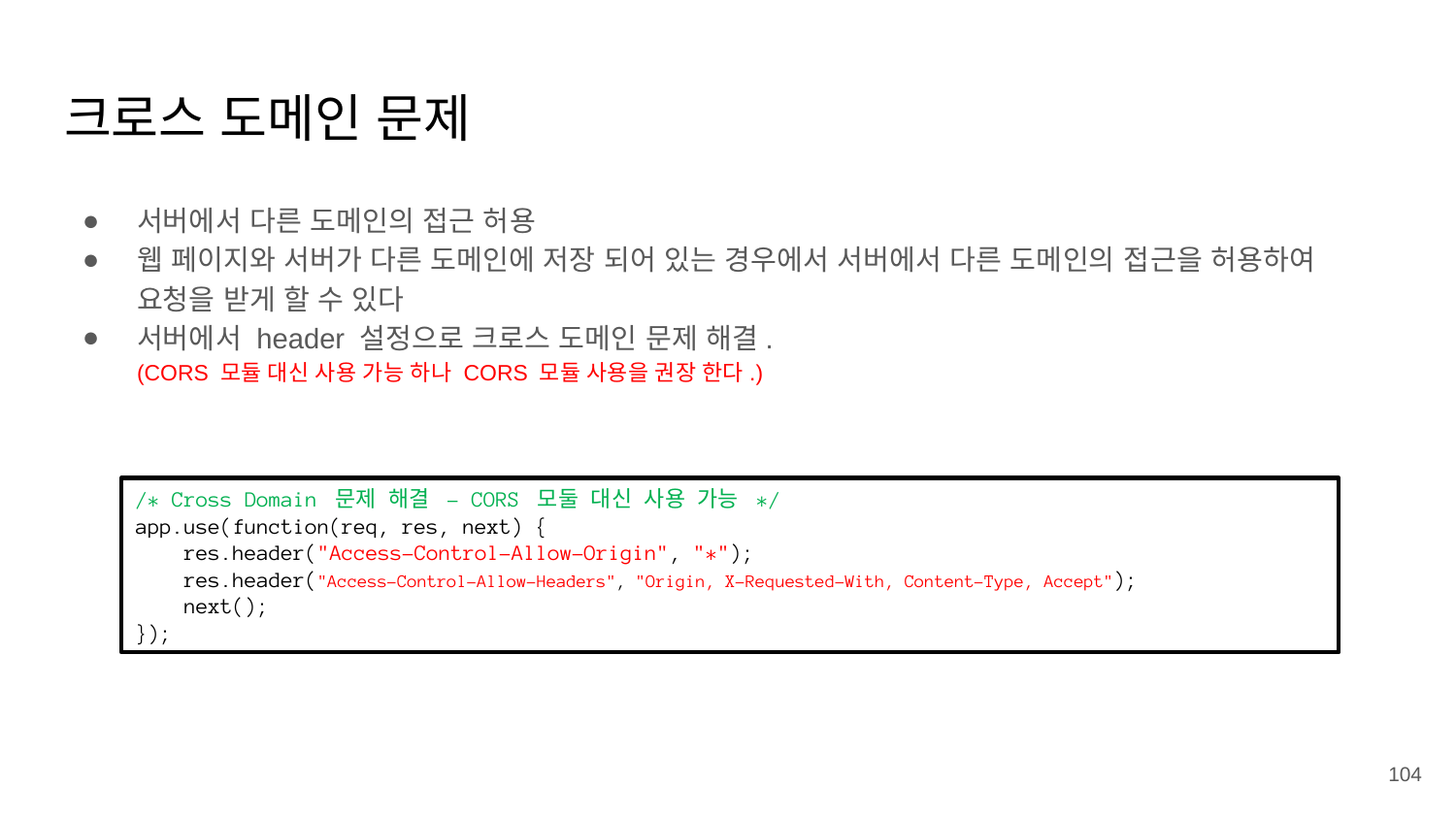

# 크로스 도메인 문제
서버에서 다른 도메인의 접근 허용
웹 페이지와 서버가 다른 도메인에 저장 되어 있는 경우에서 서버에서 다른 도메인의 접근을 허용하여 요청을 받게 할 수 있다
서버에서 header 설정으로 크로스 도메인 문제 해결.
(CORS 모듈 대신 사용 가능 하나 CORS 모듈 사용을 권장 한다.)
/* Cross Domain 문제 해결 - CORS 모둘 대신 사용 가능 */
app.use(function(req, res, next) {
    res.header("Access-Control-Allow-Origin", "*");
    res.header("Access-Control-Allow-Headers", "Origin, X-Requested-With, Content-Type, Accept");
    next();
});
104